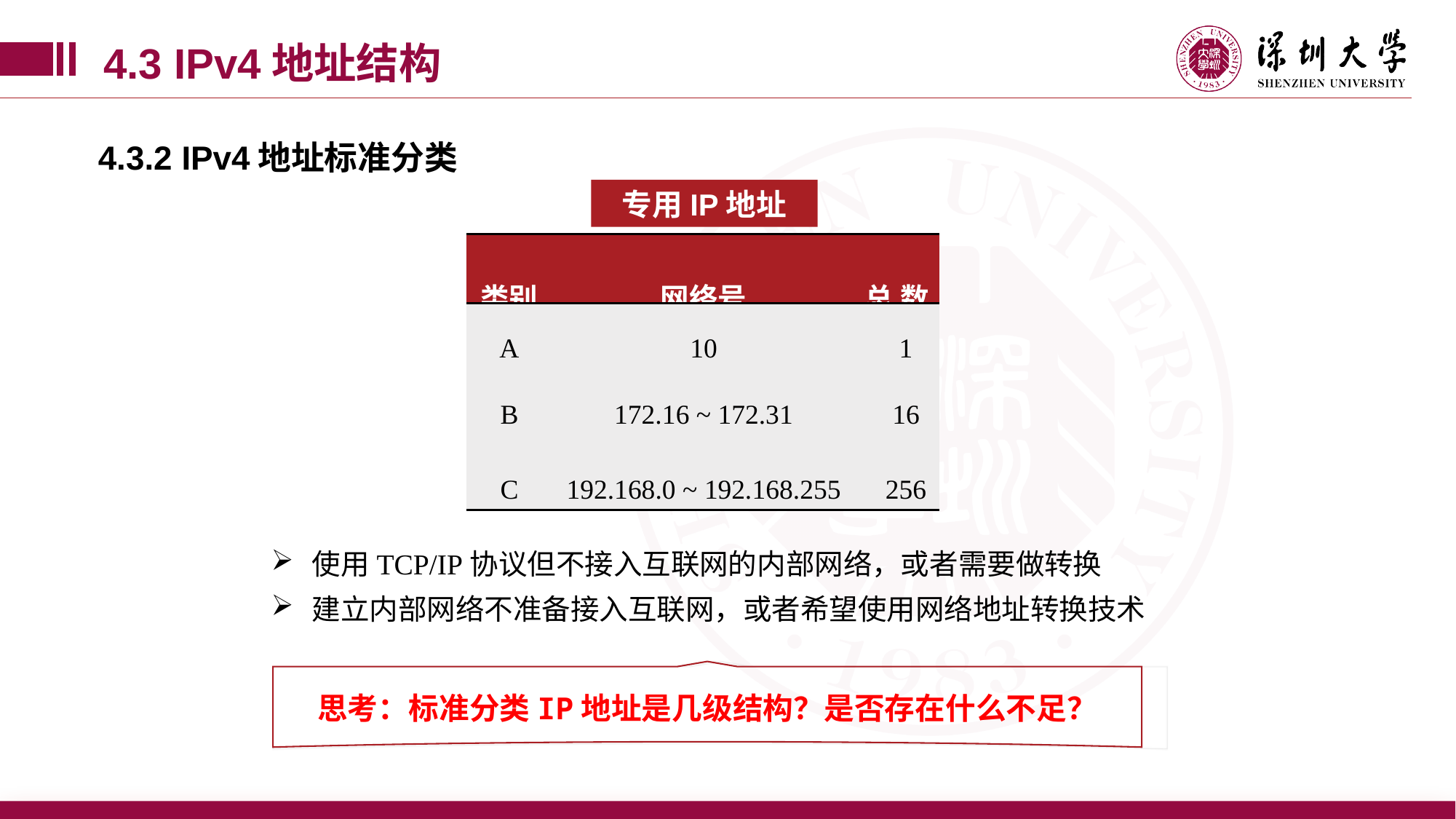

4.3 IPv4地址结构

4.3.2 IPv4地址标准分类
专用IP地址
| 类别 | 网络号 | 总 数 |
| --- | --- | --- |
| A | 10 | 1 |
| B | 172.16 ~ 172.31 | 16 |
| C | 192.168.0 ~ 192.168.255 | 256 |
使用TCP/IP协议但不接入互联网的内部网络，或者需要做转换
建立内部网络不准备接入互联网，或者希望使用网络地址转换技术

思考：标准分类IP地址是几级结构？是否存在什么不足？